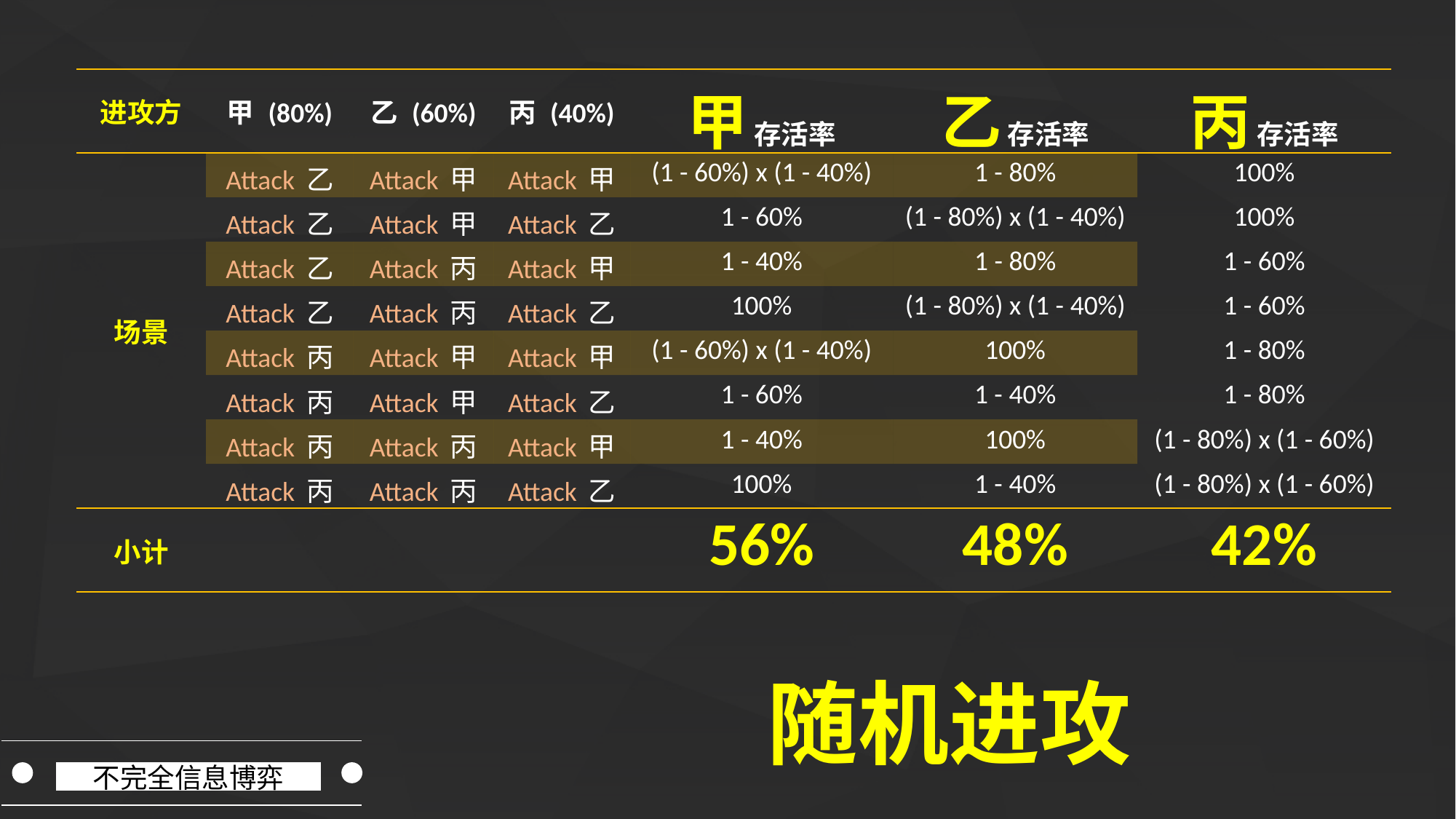

| 进攻方 | 甲 (80%) | 乙 (60%) | 丙 (40%) | 甲 存活率 | 乙 存活率 | 丙 存活率 |
| --- | --- | --- | --- | --- | --- | --- |
| 场景 | Attack 乙 | Attack 甲 | Attack 甲 | (1 - 60%) x (1 - 40%) | 1 - 80% | 100% |
|  | Attack 乙 | Attack 甲 | Attack 乙 | 1 - 60% | (1 - 80%) x (1 - 40%) | 100% |
|  | Attack 乙 | Attack 丙 | Attack 甲 | 1 - 40% | 1 - 80% | 1 - 60% |
|  | Attack 乙 | Attack 丙 | Attack 乙 | 100% | (1 - 80%) x (1 - 40%) | 1 - 60% |
|  | Attack 丙 | Attack 甲 | Attack 甲 | (1 - 60%) x (1 - 40%) | 100% | 1 - 80% |
|  | Attack 丙 | Attack 甲 | Attack 乙 | 1 - 60% | 1 - 40% | 1 - 80% |
|  | Attack 丙 | Attack 丙 | Attack 甲 | 1 - 40% | 100% | (1 - 80%) x (1 - 60%) |
|  | Attack 丙 | Attack 丙 | Attack 乙 | 100% | 1 - 40% | (1 - 80%) x (1 - 60%) |
| 小计 |  |  |  | 56% | 48% | 42% |
随机进攻
不完全信息博弈